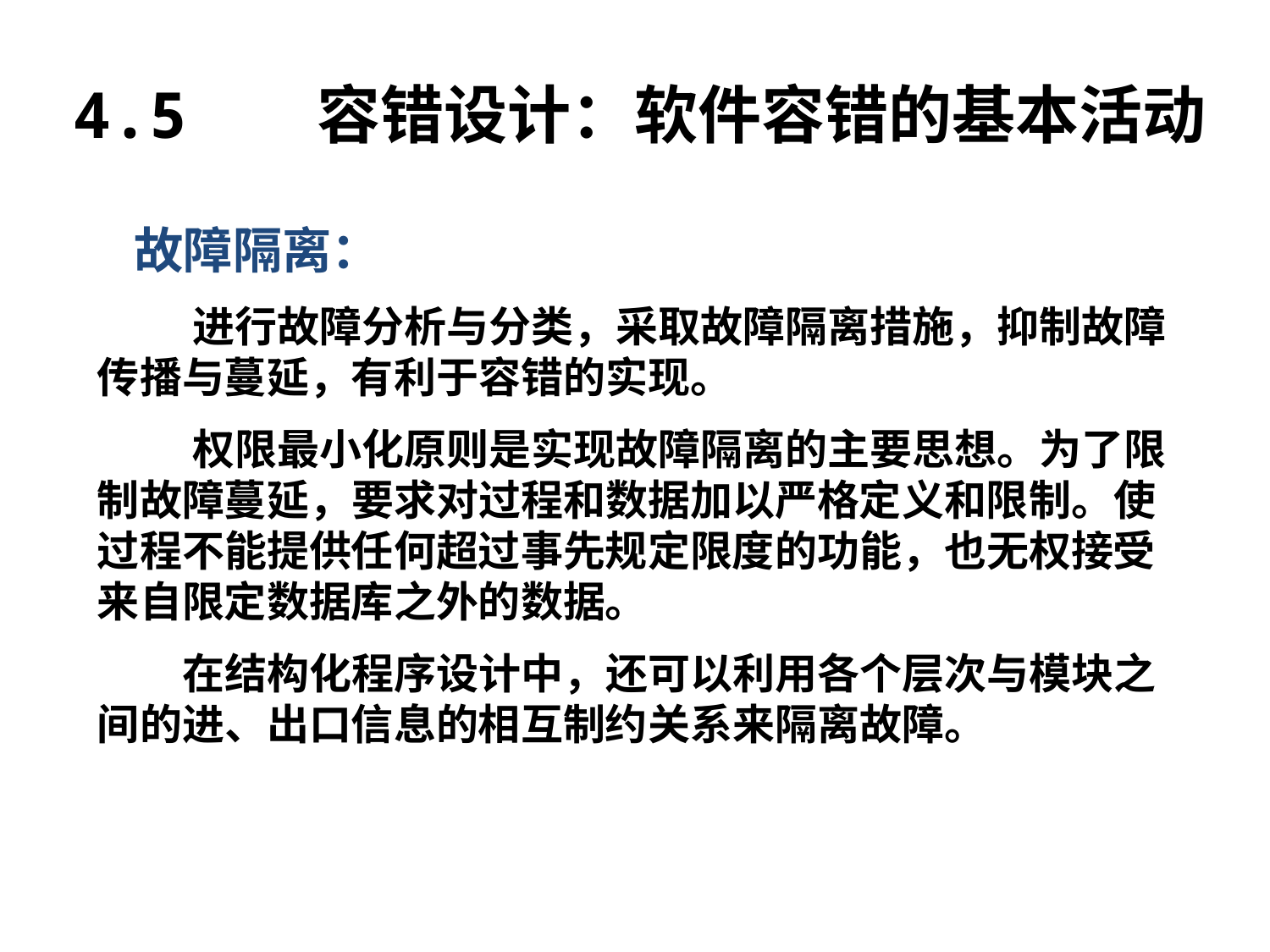

4.5   容错设计：软件容错的基本活动
故障隔离：
     进行故障分析与分类，采取故障隔离措施，抑制故障传播与蔓延，有利于容错的实现。
     权限最小化原则是实现故障隔离的主要思想。为了限制故障蔓延，要求对过程和数据加以严格定义和限制。使过程不能提供任何超过事先规定限度的功能，也无权接受来自限定数据库之外的数据。
    在结构化程序设计中，还可以利用各个层次与模块之间的进、出口信息的相互制约关系来隔离故障。